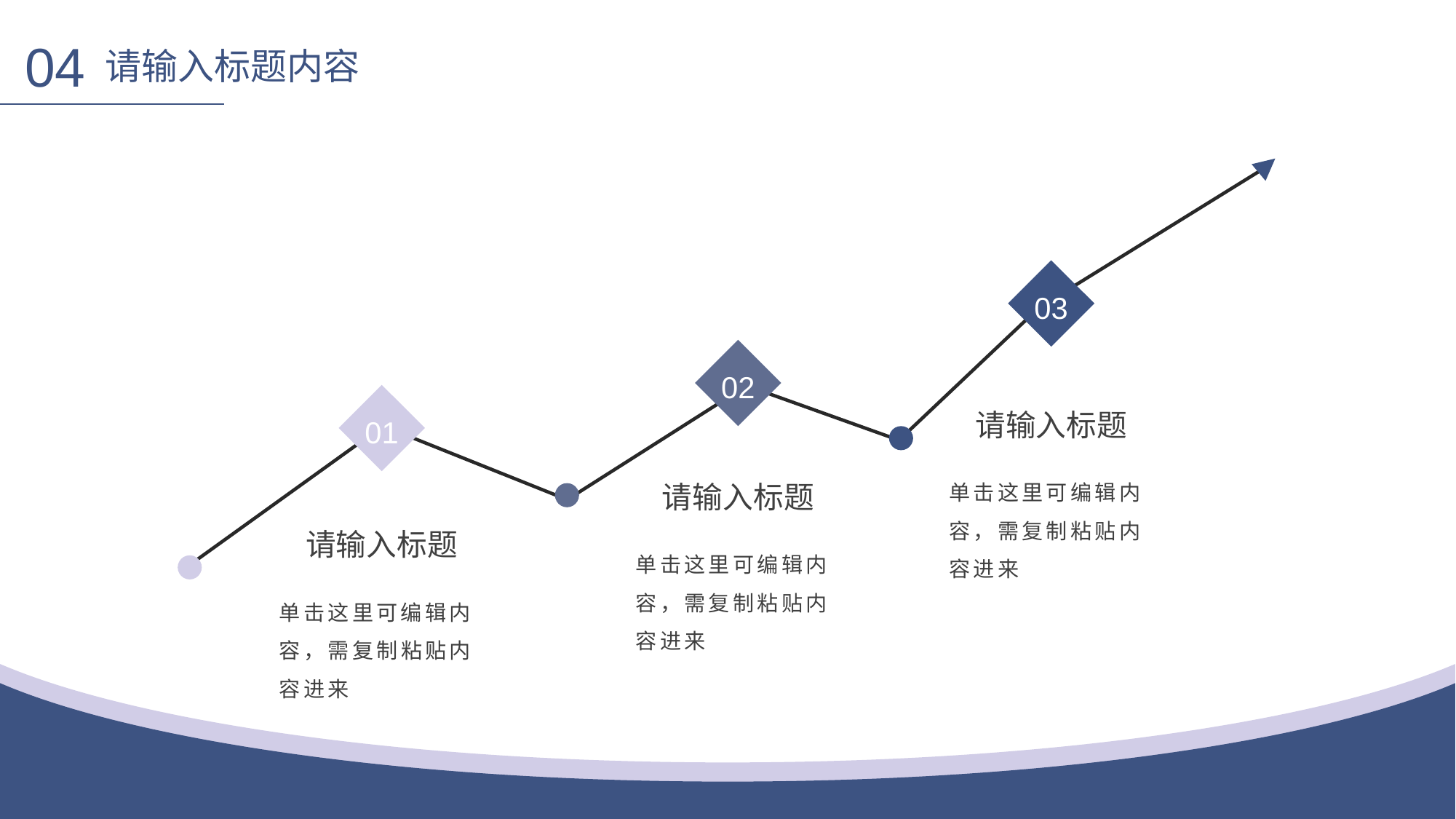

04
请输入标题内容

03

02

01
请输入标题
单击这里可编辑内容，需复制粘贴内容进来

请输入标题
单击这里可编辑内容，需复制粘贴内容进来

请输入标题
单击这里可编辑内容，需复制粘贴内容进来